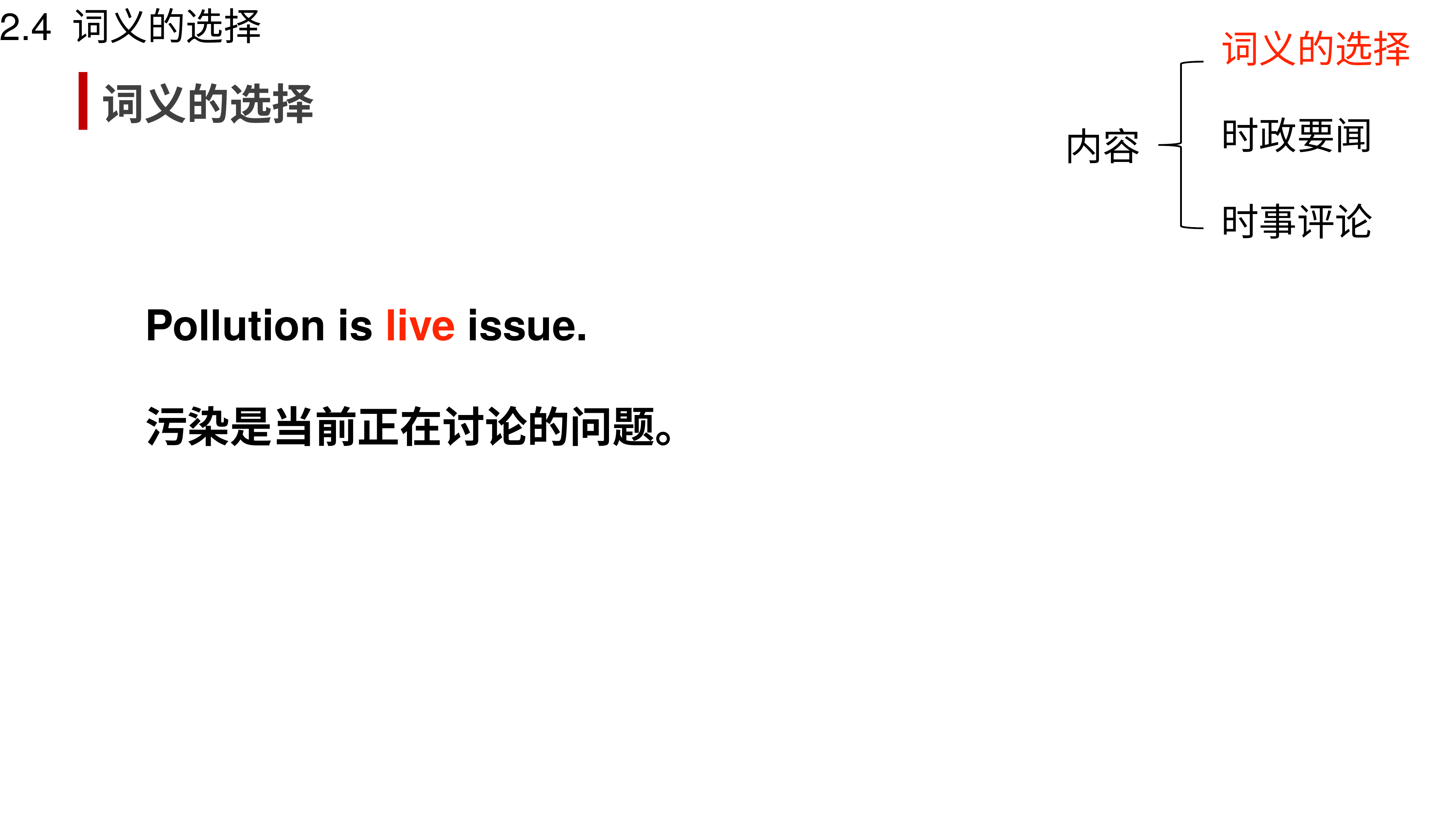

2.4 词义的选择
词义的选择

词义的选择

时政要闻
内容
时事评论
Pollution is live issue.
污染是当前正在讨论的问题。